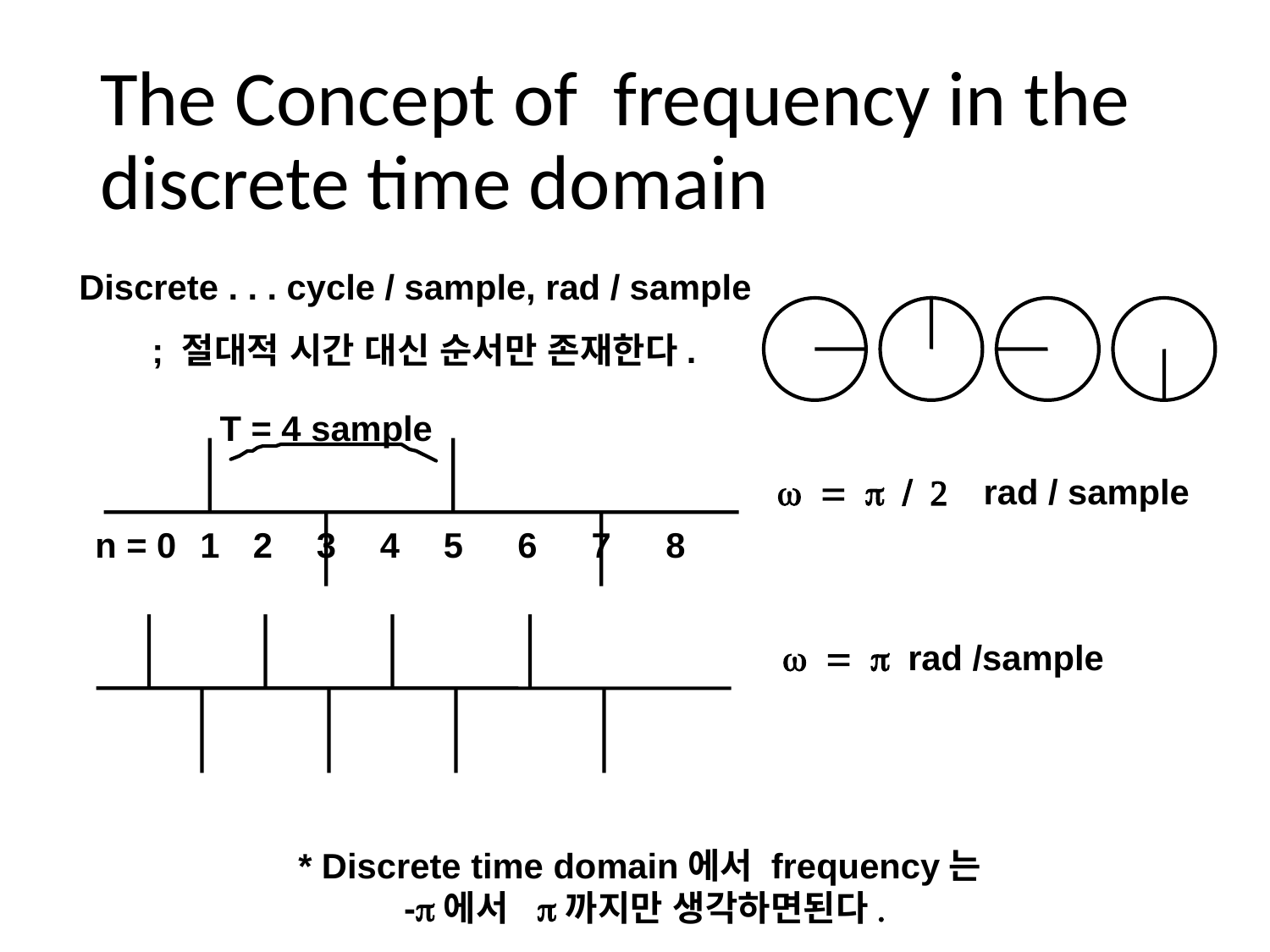

# The Concept of  frequency in the discrete time domain
Discrete . . . cycle / sample, rad / sample

; 절대적 시간 대신 순서만 존재한다.

T = 4 sample

ω = π / 2  rad / sample

n = 0
1
2
3
4
5
6
7
8

ω = π rad /sample

* Discrete time domain에서 frequency는
-π에서  π까지만 생각하면된다.